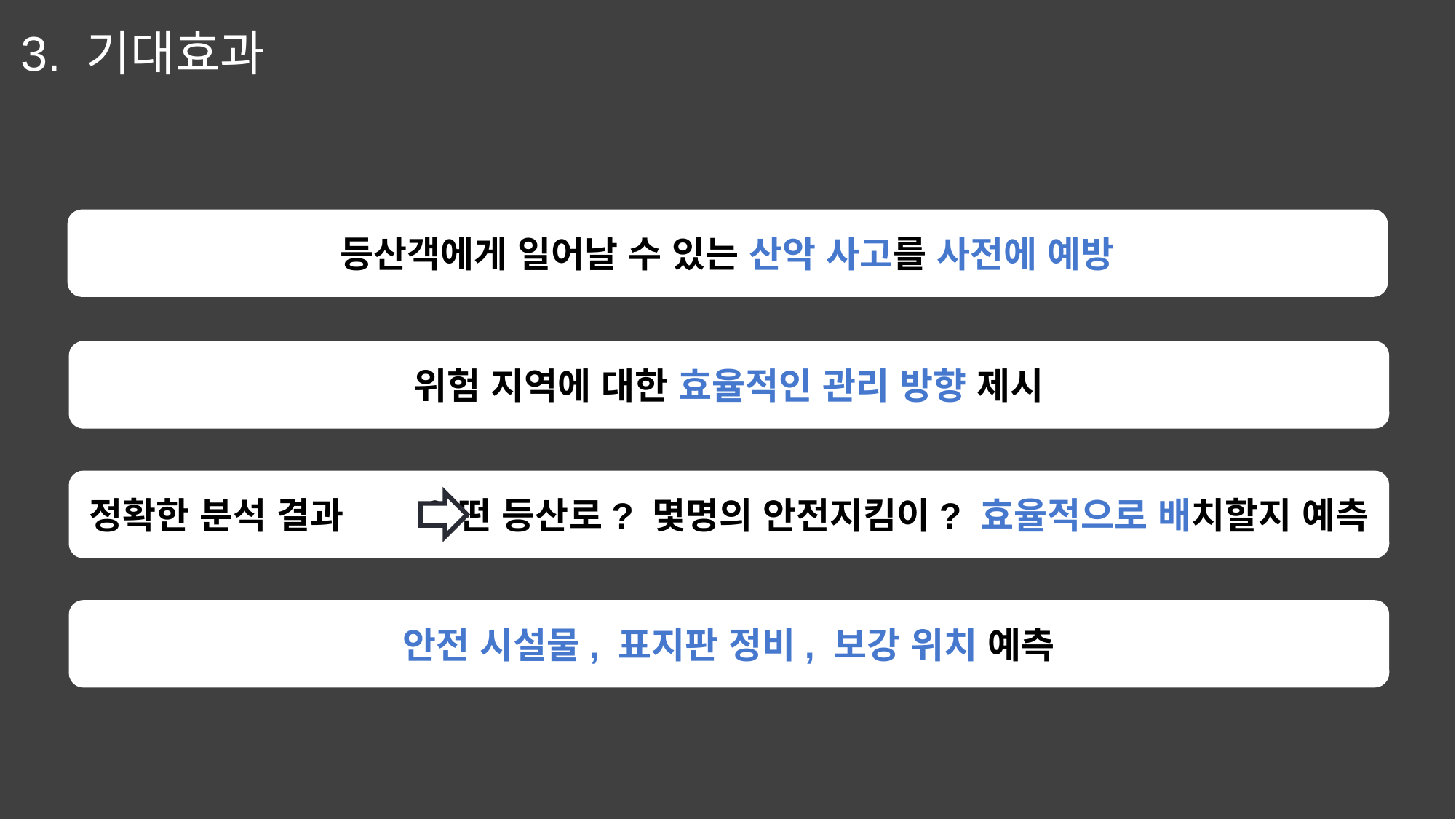

3. 기대효과
등산객에게 일어날 수 있는 산악 사고를 사전에 예방
위험 지역에 대한 효율적인 관리 방향 제시
정확한 분석 결과        어떤 등산로? 몇명의 안전지킴이? 효율적으로 배치할지 예측

안전 시설물, 표지판 정비, 보강 위치 예측